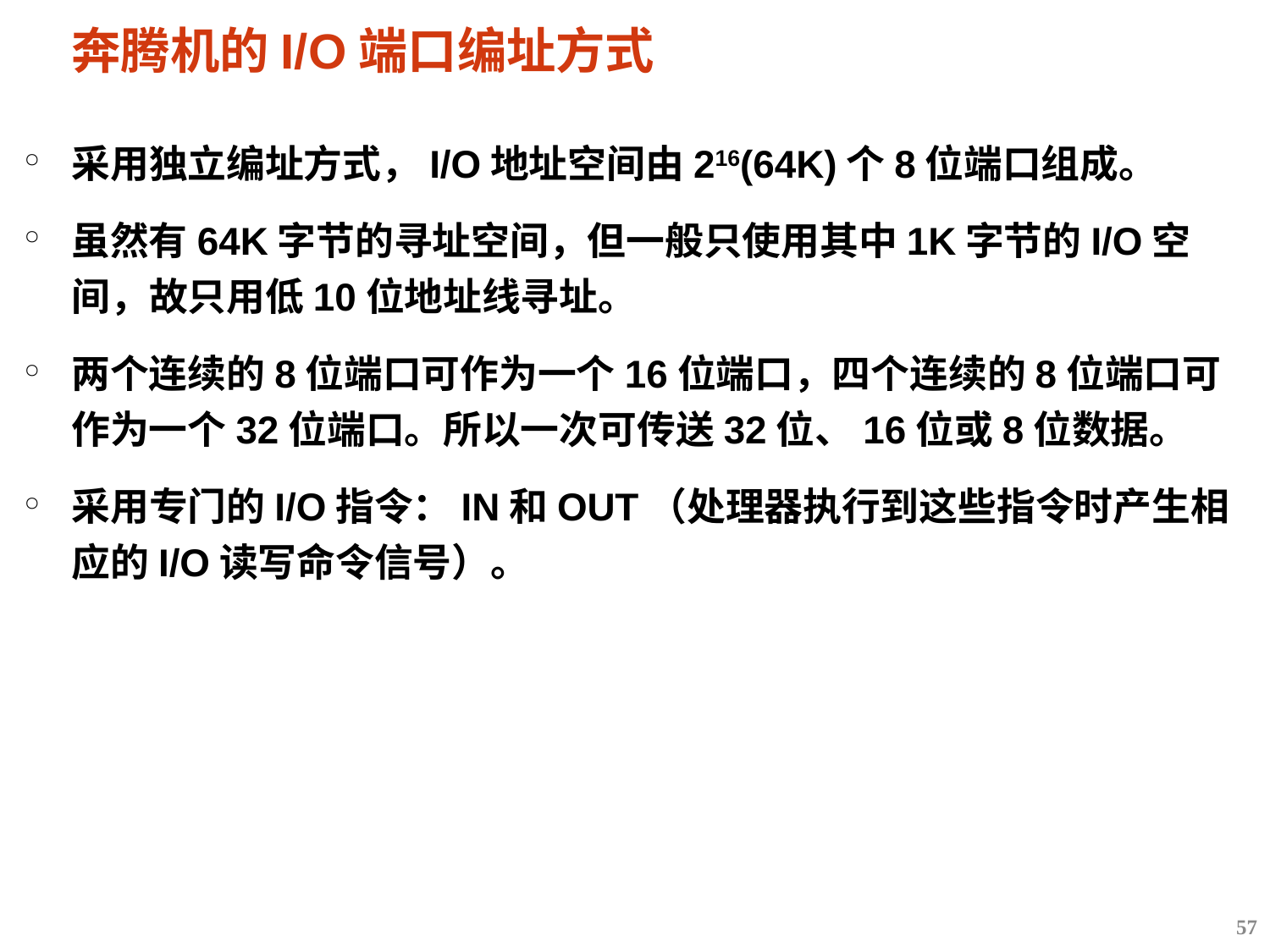

# 奔腾机的I/O端口编址方式
采用独立编址方式，I/O地址空间由216(64K)个8位端口组成。
虽然有64K字节的寻址空间，但一般只使用其中1K字节的I/O空间，故只用低10位地址线寻址。
两个连续的8位端口可作为一个16位端口，四个连续的8位端口可作为一个32位端口。所以一次可传送32位、16位或8位数据。
采用专门的I/O指令：IN和OUT（处理器执行到这些指令时产生相应的I/O读写命令信号）。

57